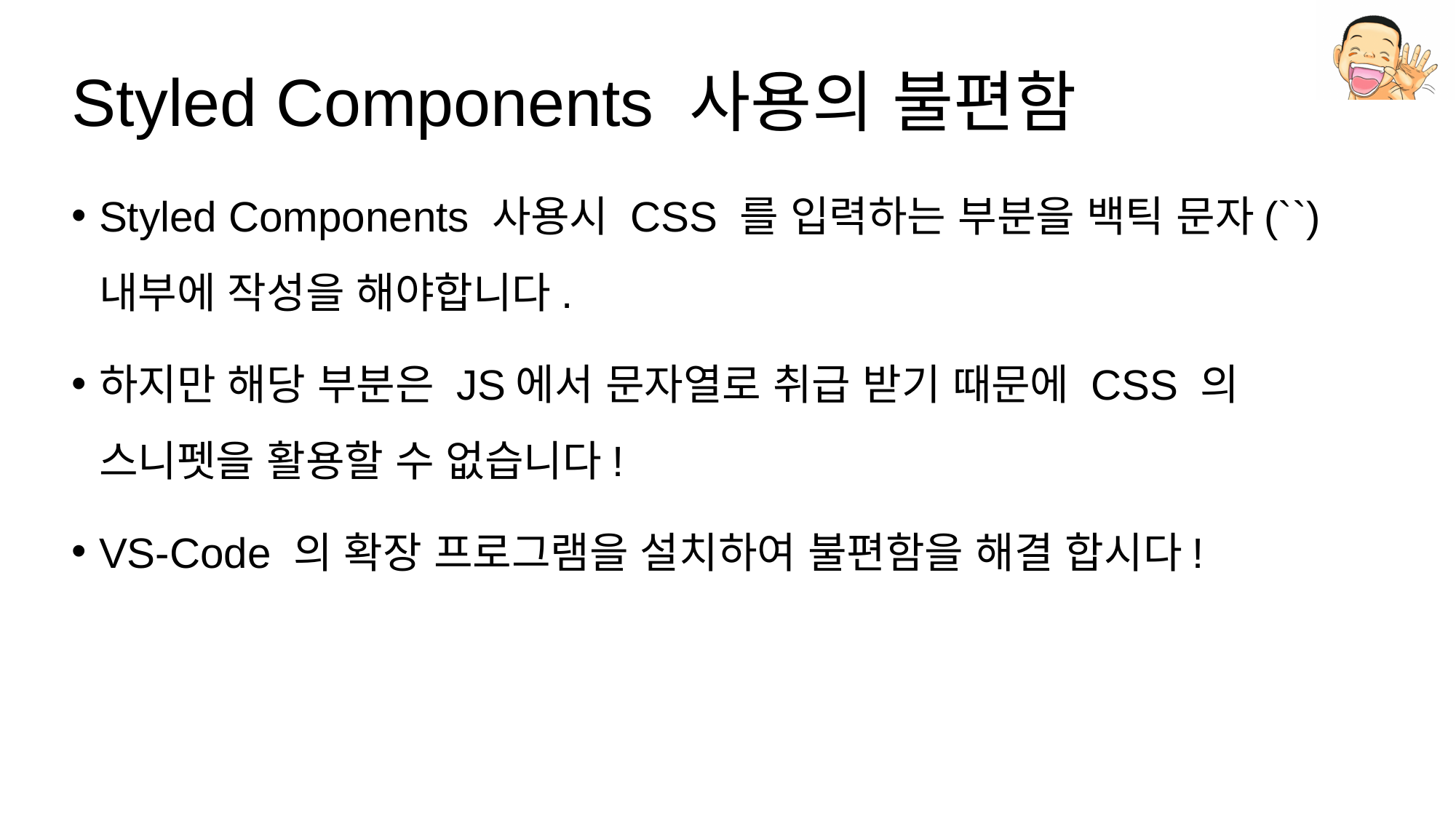

# Styled Components 사용의 불편함
Styled Components 사용시 CSS 를 입력하는 부분을 백틱 문자(``) 내부에 작성을 해야합니다.
하지만 해당 부분은 JS에서 문자열로 취급 받기 때문에 CSS 의 스니펫을 활용할 수 없습니다!
VS-Code 의 확장 프로그램을 설치하여 불편함을 해결 합시다!